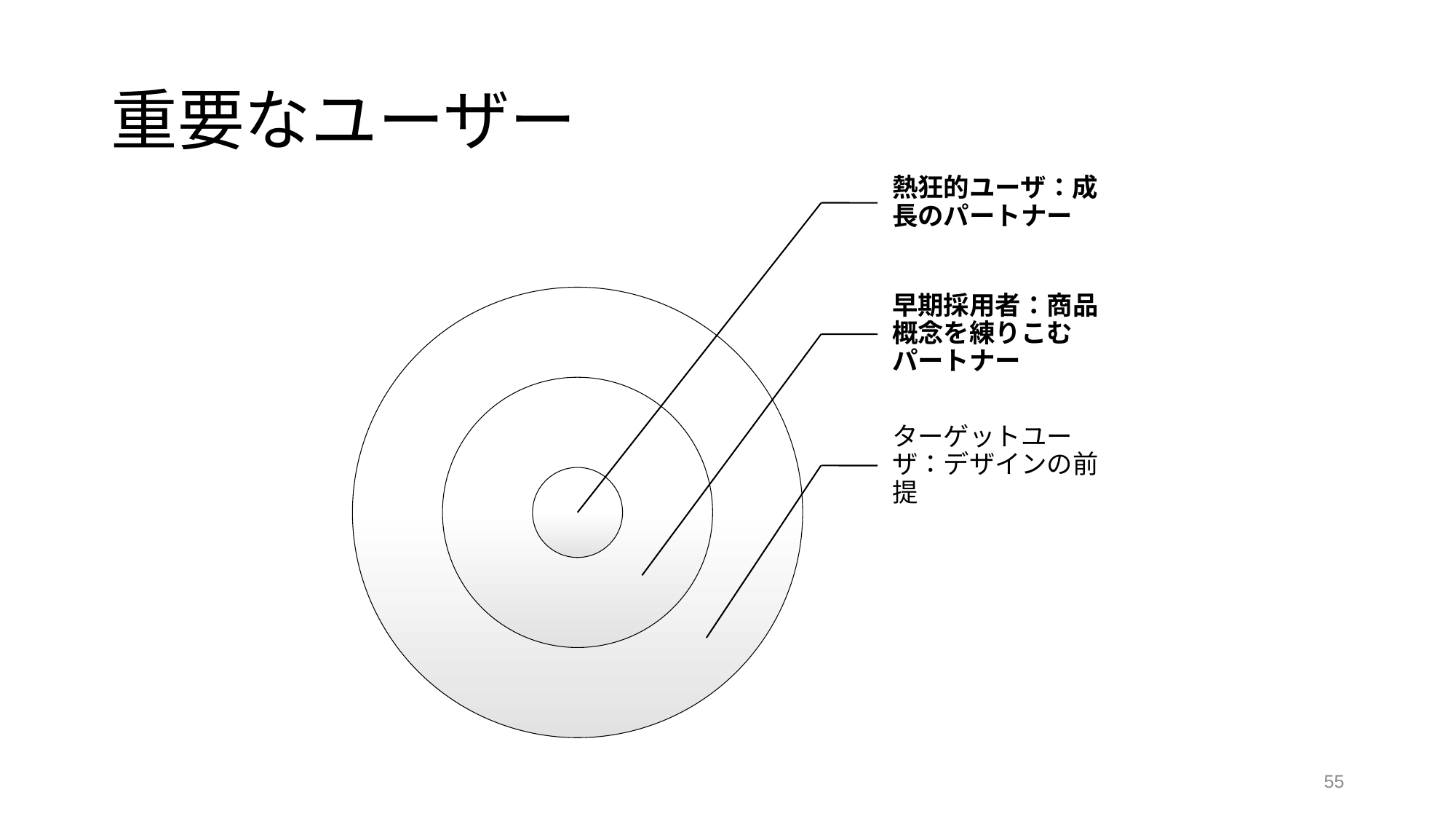

# 重要なユーザー
熱狂的ユーザ：成長のパートナー
早期採用者：商品概念を練りこむパートナー
ターゲットユーザ：デザインの前提
55